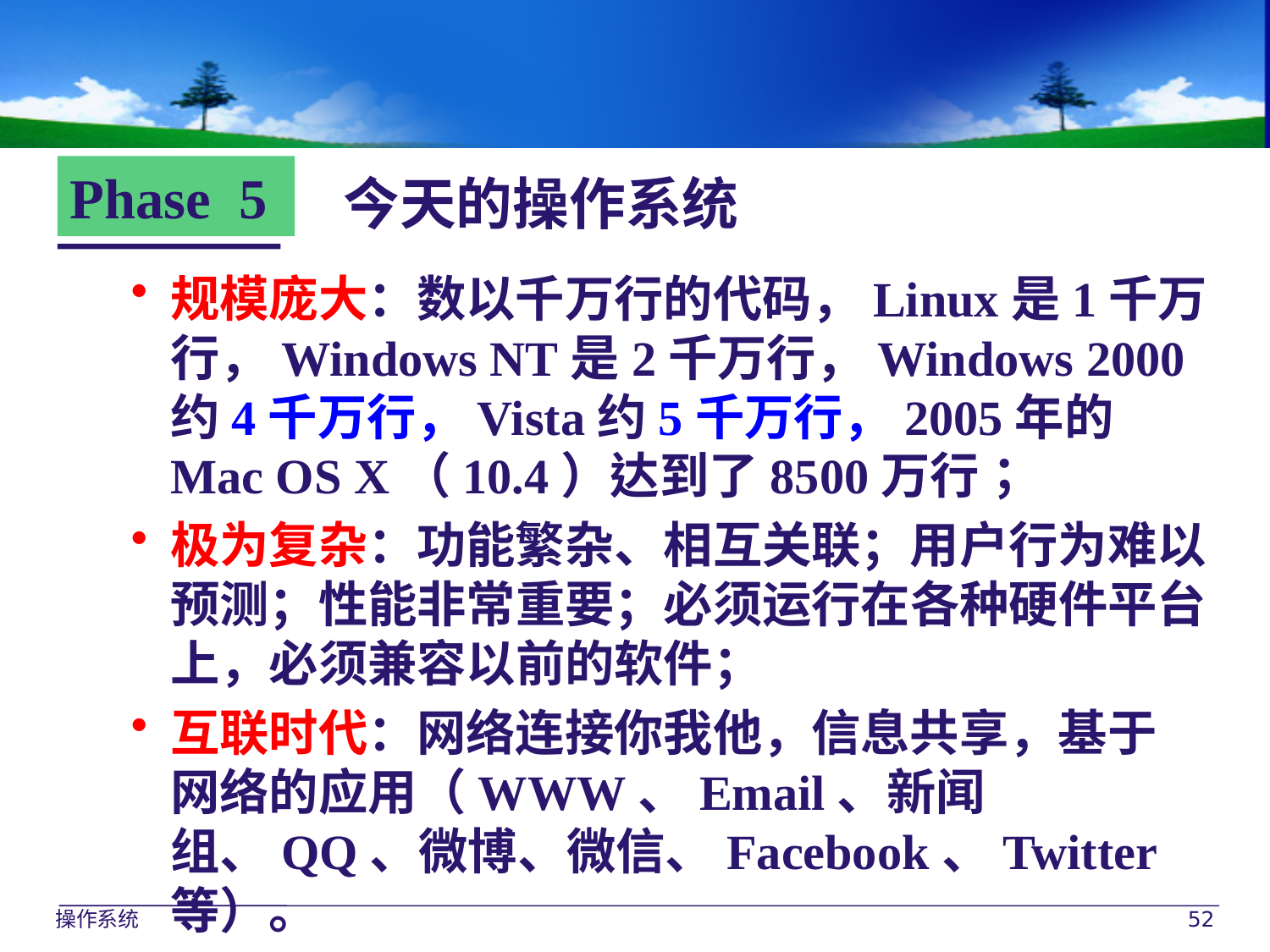

Phase  5

今天的操作系统
规模庞大：数以千万行的代码，Linux是1千万行，Windows NT是2千万行，Windows 2000约4千万行，Vista约5千万行，2005年的Mac OS X（10.4）达到了8500万行；
极为复杂：功能繁杂、相互关联；用户行为难以
预测；性能非常重要；必须运行在各种硬件平台
上，必须兼容以前的软件；
互联时代：网络连接你我他，信息共享，基于
网络的应用（WWW、Email、新闻组、QQ、微博、微信、Facebook、Twitter等）。
操作系统
52